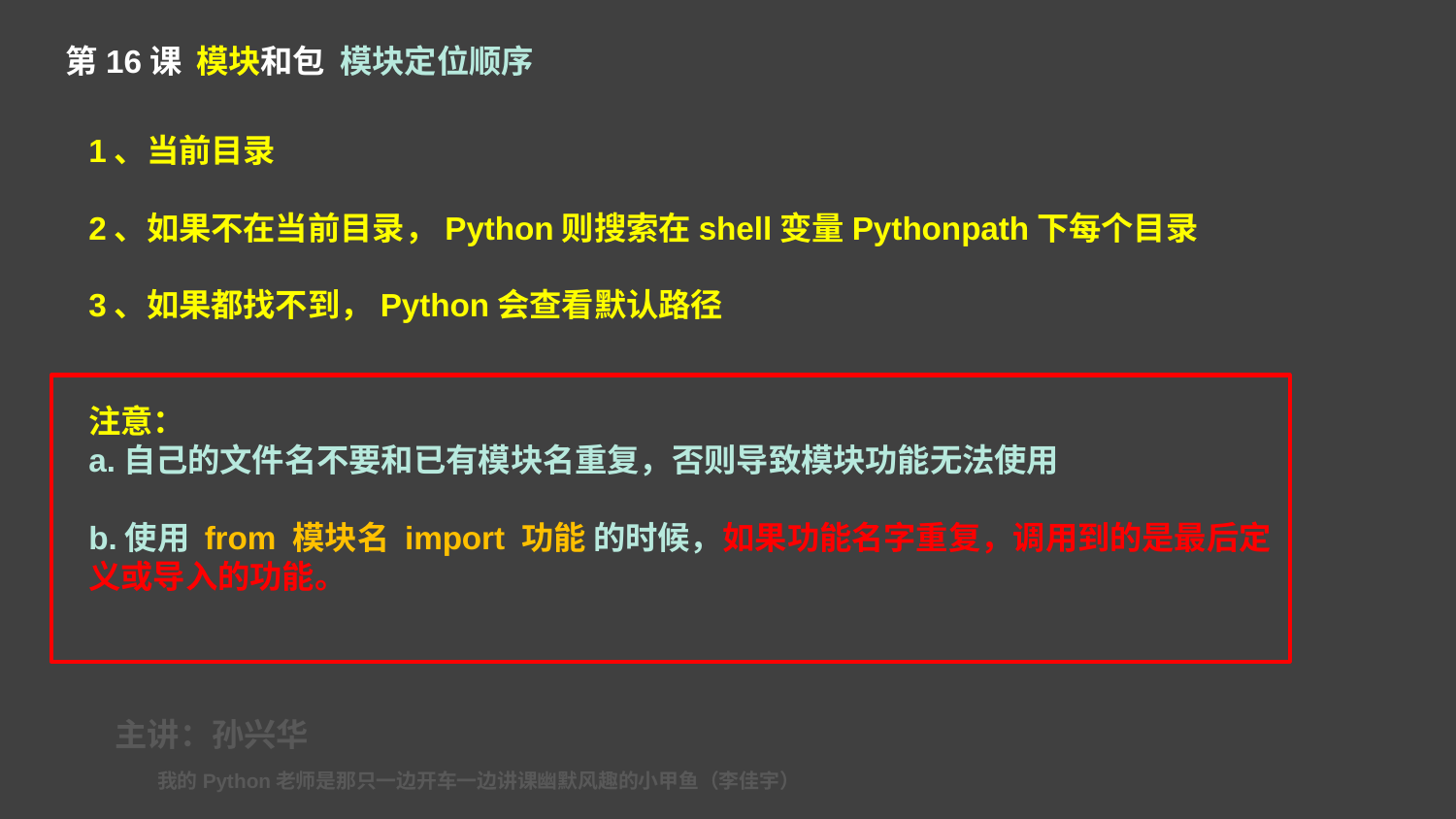

第16课  模块和包  模块定位顺序
1、当前目录

2、如果不在当前目录，Python则搜索在shell变量Pythonpath下每个目录

3、如果都找不到，Python会查看默认路径

注意：
a.自己的文件名不要和已有模块名重复，否则导致模块功能无法使用

b.使用 from 模块名 import 功能 的时候，如果功能名字重复，调用到的是最后定义或导入的功能。